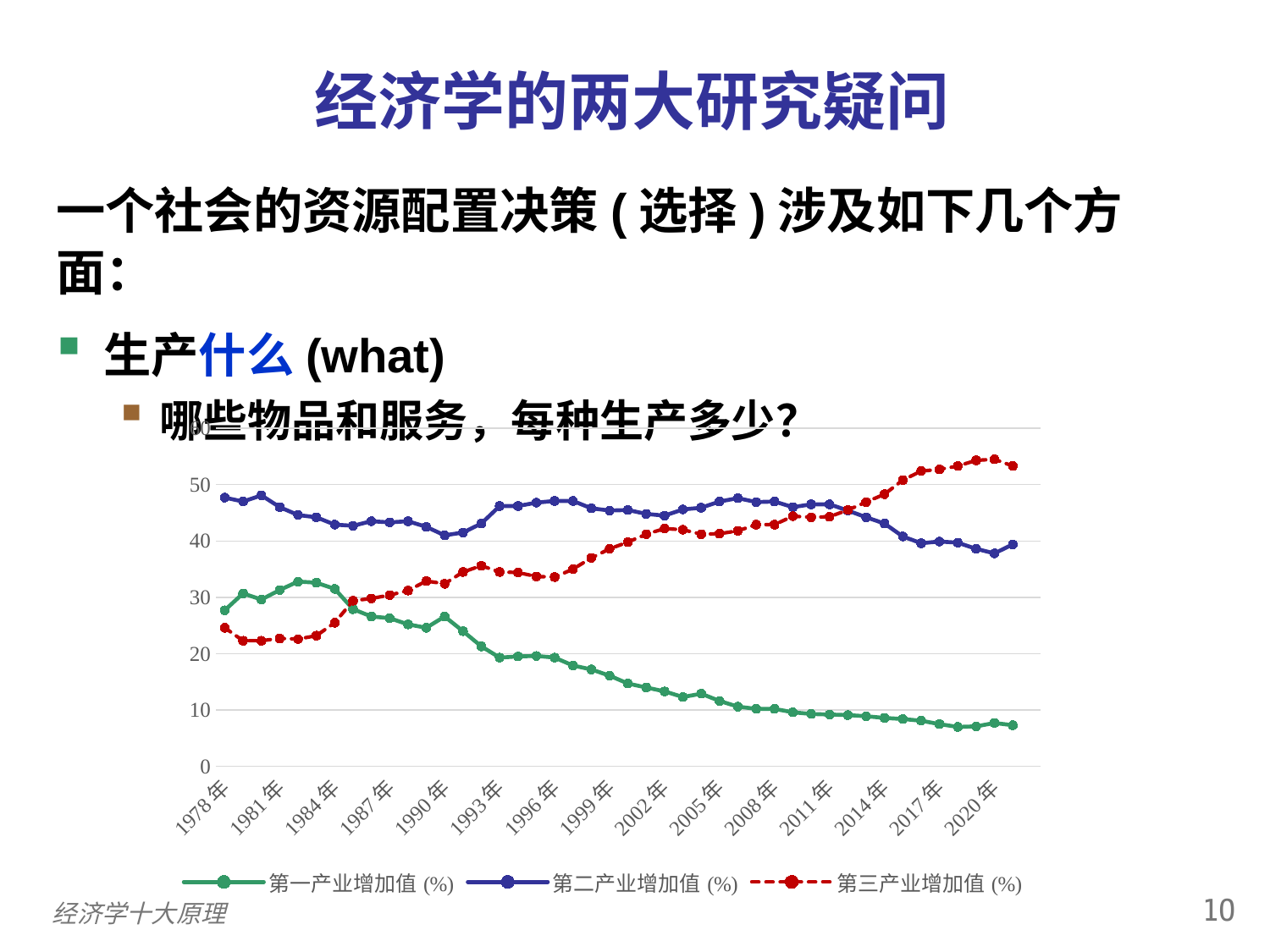

0
# 经济学的两大研究疑问
一个社会的资源配置决策(选择)涉及如下几个方面：
生产什么(what)
哪些物品和服务，每种生产多少？

### Chart

| Category | 第一产业增加值(%) | 第二产业增加值(%) | 第三产业增加值(%) |
|---|---|---|---|
| 1978年 | 27.7 | 47.7 | 24.6 |
| 1979年 | 30.7 | 47.0 | 22.3 |
| 1980年 | 29.6 | 48.1 | 22.3 |
| 1981年 | 31.3 | 46.0 | 22.7 |
| 1982年 | 32.8 | 44.6 | 22.6 |
| 1983年 | 32.6 | 44.2 | 23.2 |
| 1984年 | 31.5 | 42.9 | 25.5 |
| 1985年 | 27.9 | 42.7 | 29.4 |
| 1986年 | 26.6 | 43.5 | 29.8 |
| 1987年 | 26.3 | 43.3 | 30.4 |
| 1988年 | 25.2 | 43.5 | 31.2 |
| 1989年 | 24.6 | 42.5 | 32.9 |
| 1990年 | 26.6 | 41.0 | 32.4 |
| 1991年 | 24.0 | 41.5 | 34.5 |
| 1992年 | 21.3 | 43.1 | 35.6 |
| 1993年 | 19.3 | 46.2 | 34.5 |
| 1994年 | 19.5 | 46.2 | 34.4 |
| 1995年 | 19.6 | 46.8 | 33.7 |
| 1996年 | 19.3 | 47.1 | 33.6 |
| 1997年 | 17.9 | 47.1 | 35.0 |
| 1998年 | 17.2 | 45.8 | 37.0 |
| 1999年 | 16.1 | 45.4 | 38.6 |
| 2000年 | 14.7 | 45.5 | 39.8 |
| 2001年 | 14.0 | 44.8 | 41.2 |
| 2002年 | 13.3 | 44.5 | 42.2 |
| 2003年 | 12.3 | 45.6 | 42.0 |
| 2004年 | 12.9 | 45.9 | 41.2 |
| 2005年 | 11.6 | 47.0 | 41.3 |
| 2006年 | 10.6 | 47.6 | 41.8 |
| 2007年 | 10.2 | 46.9 | 42.9 |
| 2008年 | 10.2 | 47.0 | 42.9 |
| 2009年 | 9.6 | 46.0 | 44.4 |
| 2010年 | 9.3 | 46.5 | 44.2 |
| 2011年 | 9.2 | 46.5 | 44.3 |
| 2012年 | 9.1 | 45.4 | 45.5 |
| 2013年 | 8.9 | 44.2 | 46.9 |
| 2014年 | 8.6 | 43.1 | 48.3 |
| 2015年 | 8.4 | 40.8 | 50.8 |
| 2016年 | 8.1 | 39.6 | 52.4 |
| 2017年 | 7.5 | 39.9 | 52.7 |
| 2018年 | 7.0 | 39.7 | 53.3 |
| 2019年 | 7.1 | 38.6 | 54.3 |
| 2020年 | 7.7 | 37.8 | 54.5 |
| 2021年 | 7.3 | 39.4 | 53.3 |
10
经济学十大原理